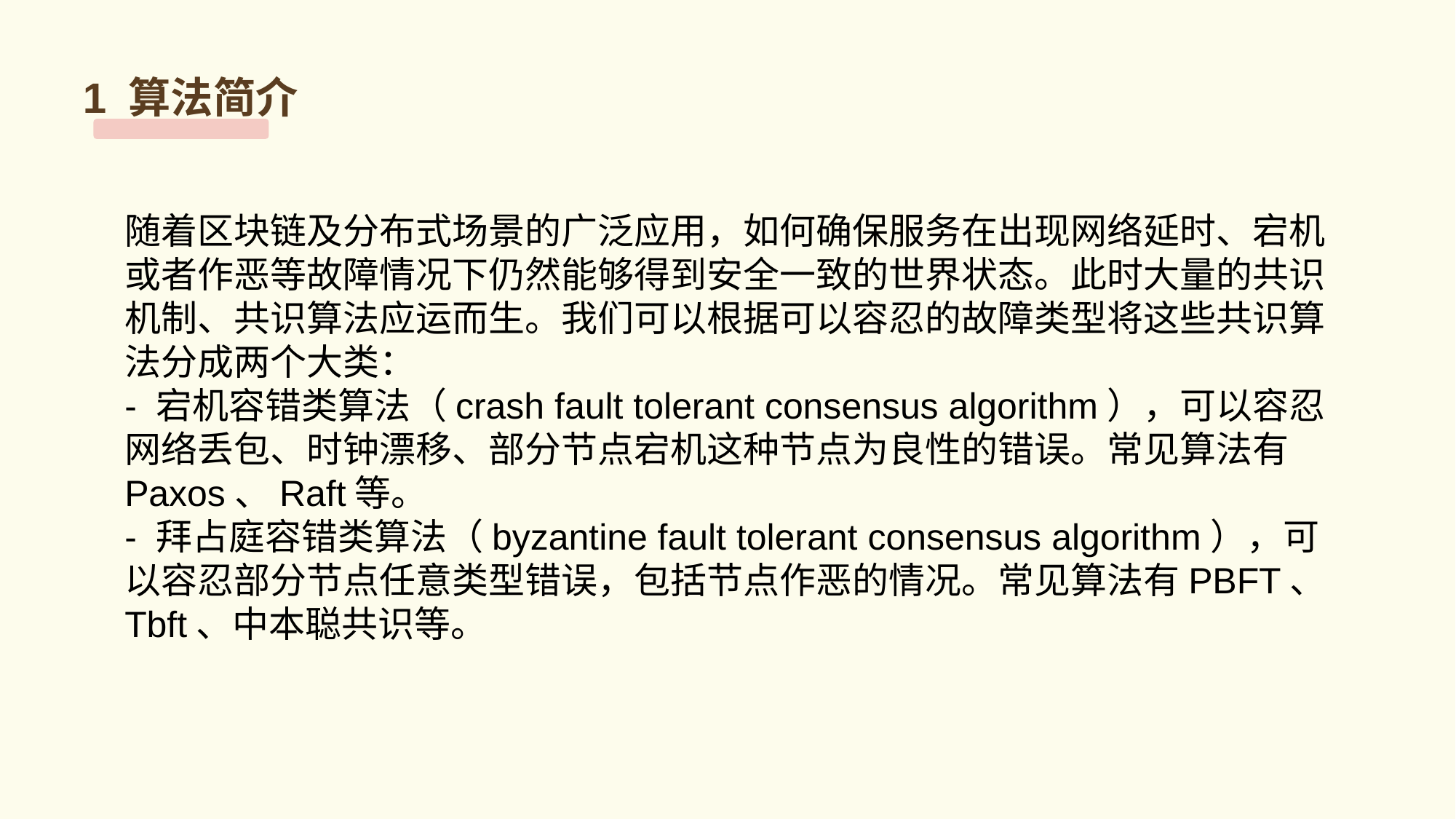

1 算法简介

随着区块链及分布式场景的广泛应用，如何确保服务在出现网络延时、宕机或者作恶等故障情况下仍然能够得到安全一致的世界状态。此时大量的共识机制、共识算法应运而生。我们可以根据可以容忍的故障类型将这些共识算法分成两个大类：
- 宕机容错类算法（crash fault tolerant consensus algorithm），可以容忍网络丢包、时钟漂移、部分节点宕机这种节点为良性的错误。常见算法有Paxos、Raft等。
- 拜占庭容错类算法（byzantine fault tolerant consensus algorithm），可以容忍部分节点任意类型错误，包括节点作恶的情况。常见算法有PBFT、Tbft、中本聪共识等。